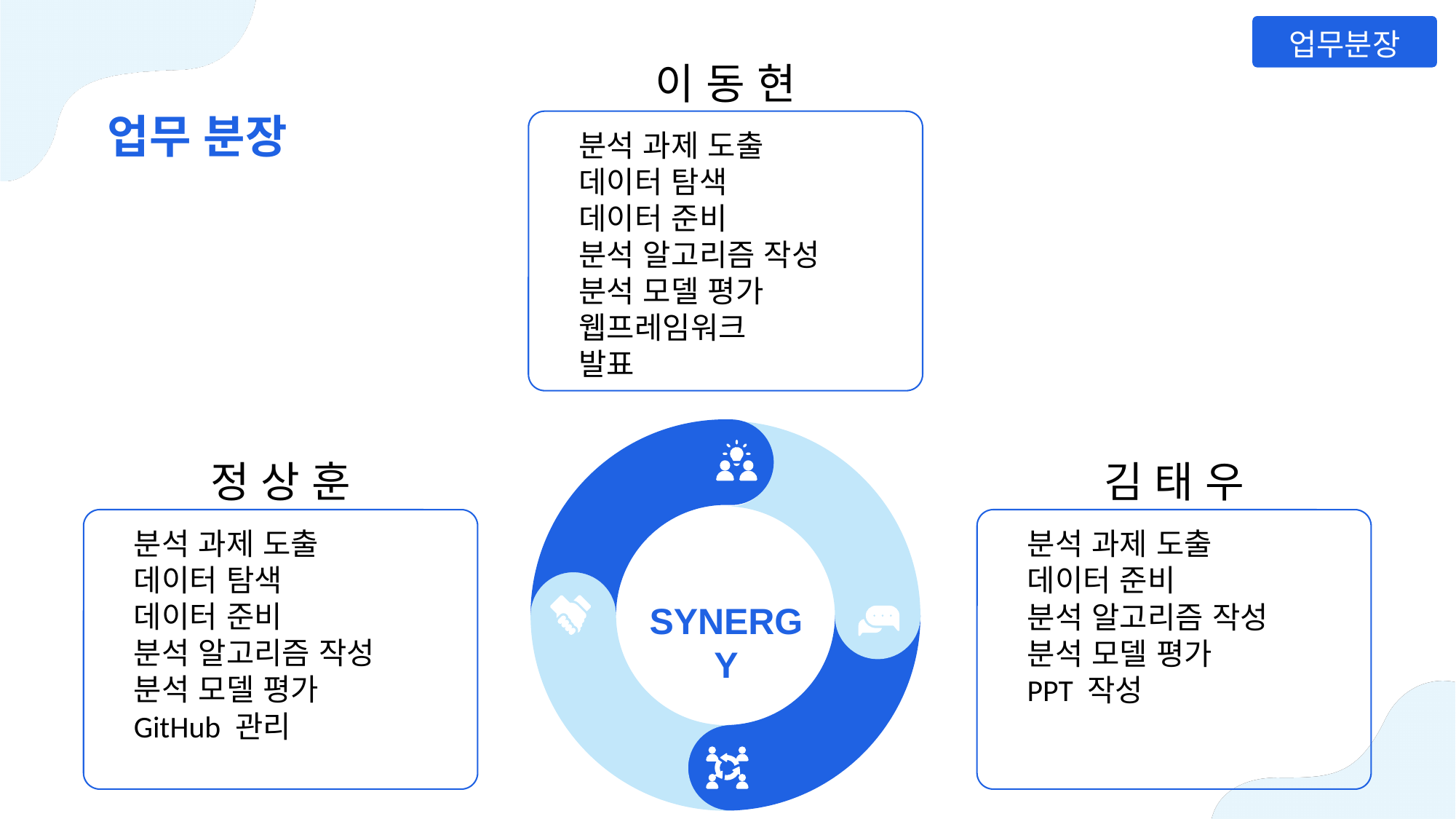

업무분장
이 동 현
업무 분장

분석 과제 도출
데이터 탐색
데이터 준비
분석 알고리즘 작성
분석 모델 평가
웹프레임워크
발표

SYNERGY

정 상 훈
김 태 우

분석 과제 도출
데이터 탐색
데이터 준비
분석 알고리즘 작성
분석 모델 평가
GitHub 관리
분석 과제 도출
데이터 준비
분석 알고리즘 작성
분석 모델 평가
PPT 작성